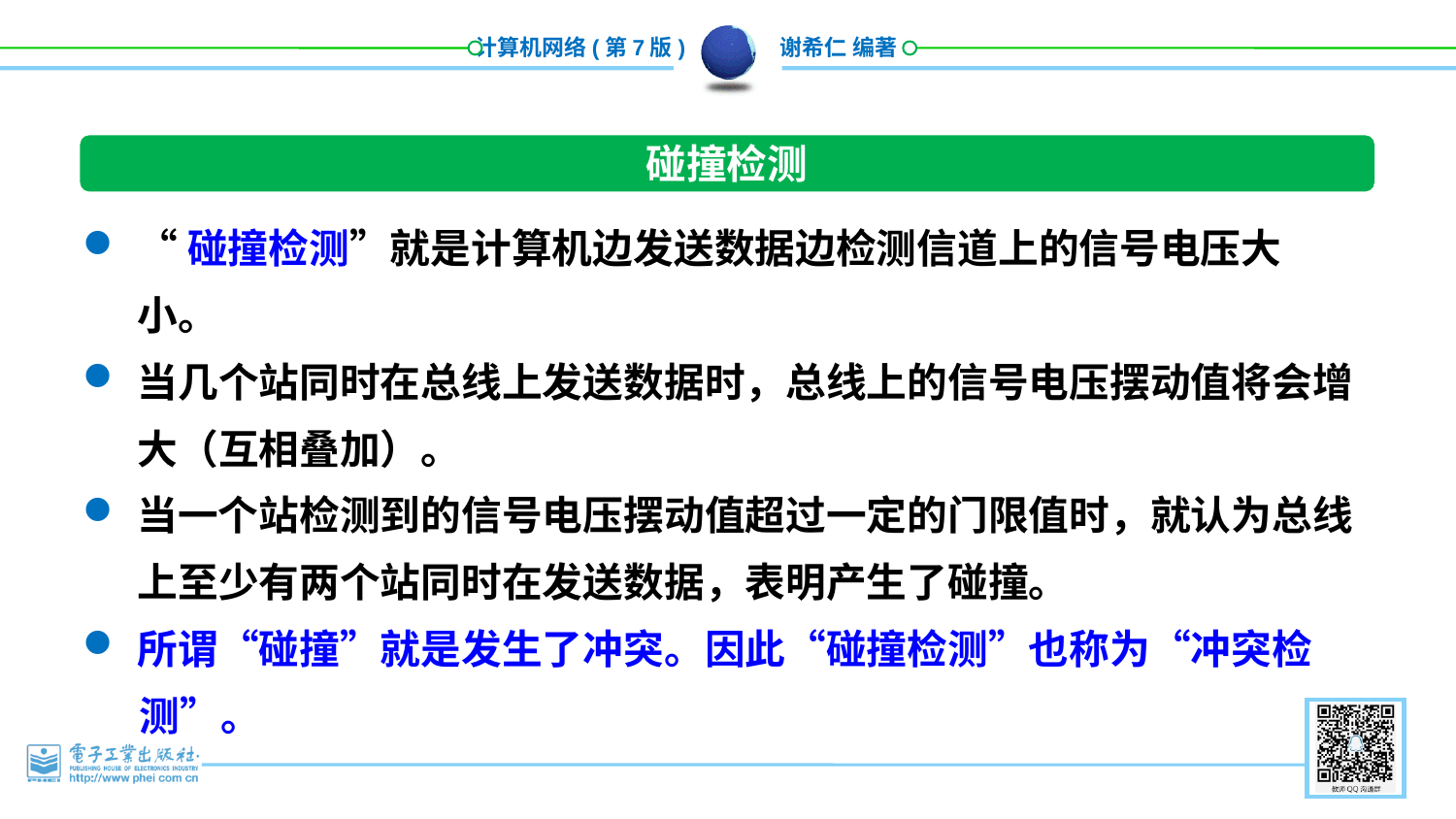

碰撞检测

“碰撞检测”就是计算机边发送数据边检测信道上的信号电压大小。
当几个站同时在总线上发送数据时，总线上的信号电压摆动值将会增大（互相叠加）。
当一个站检测到的信号电压摆动值超过一定的门限值时，就认为总线上至少有两个站同时在发送数据，表明产生了碰撞。
所谓“碰撞”就是发生了冲突。因此“碰撞检测”也称为“冲突检
测”。